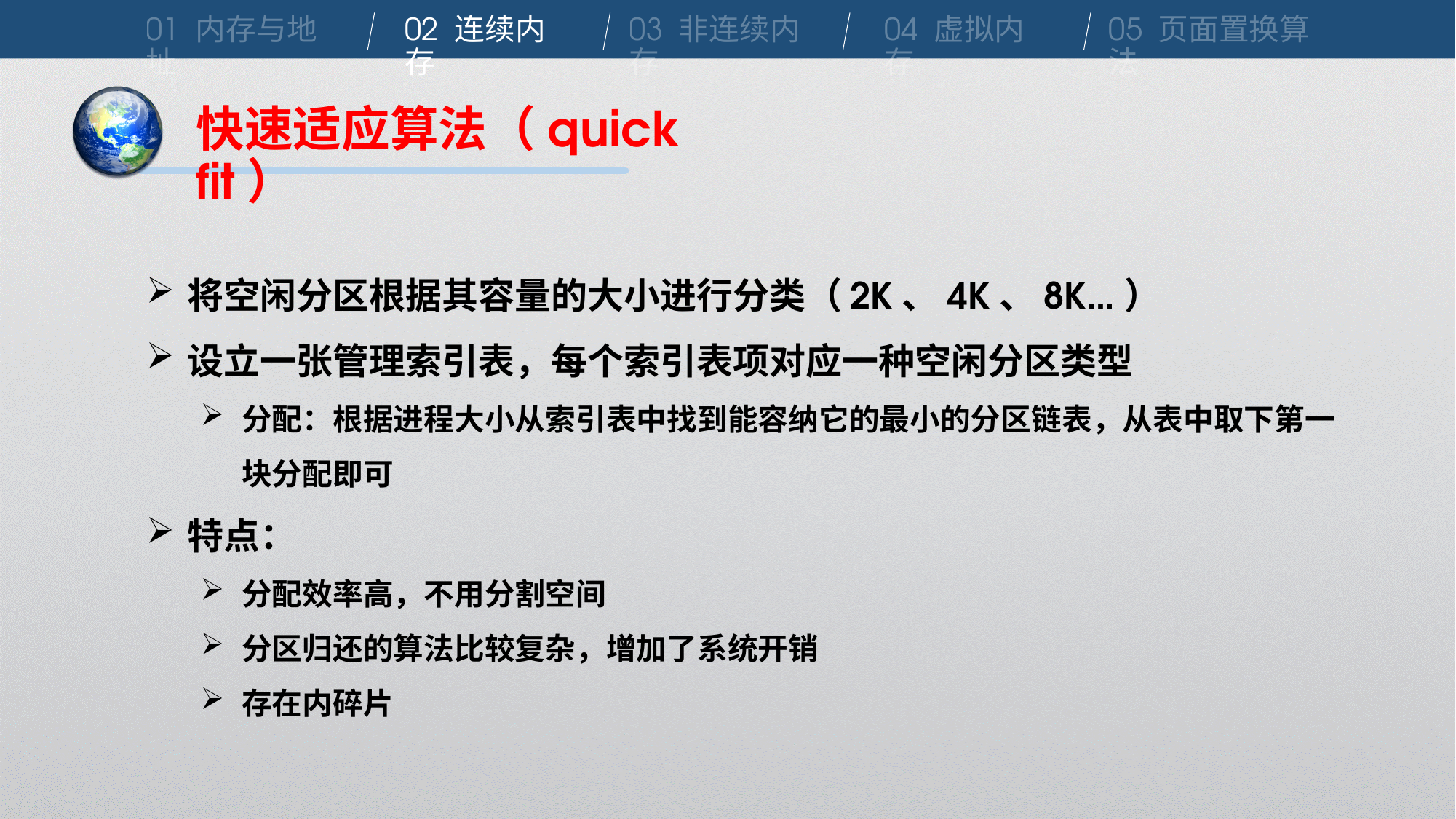

01 内存与地址
02 连续内存
03 非连续内存
04 虚拟内存
05 页面置换算法
快速适应算法（quick fit）
将空闲分区根据其容量的大小进行分类（2K、4K、8K…）
设立一张管理索引表，每个索引表项对应一种空闲分区类型
分配：根据进程大小从索引表中找到能容纳它的最小的分区链表，从表中取下第一块分配即可
特点：
分配效率高，不用分割空间
分区归还的算法比较复杂，增加了系统开销
存在内碎片